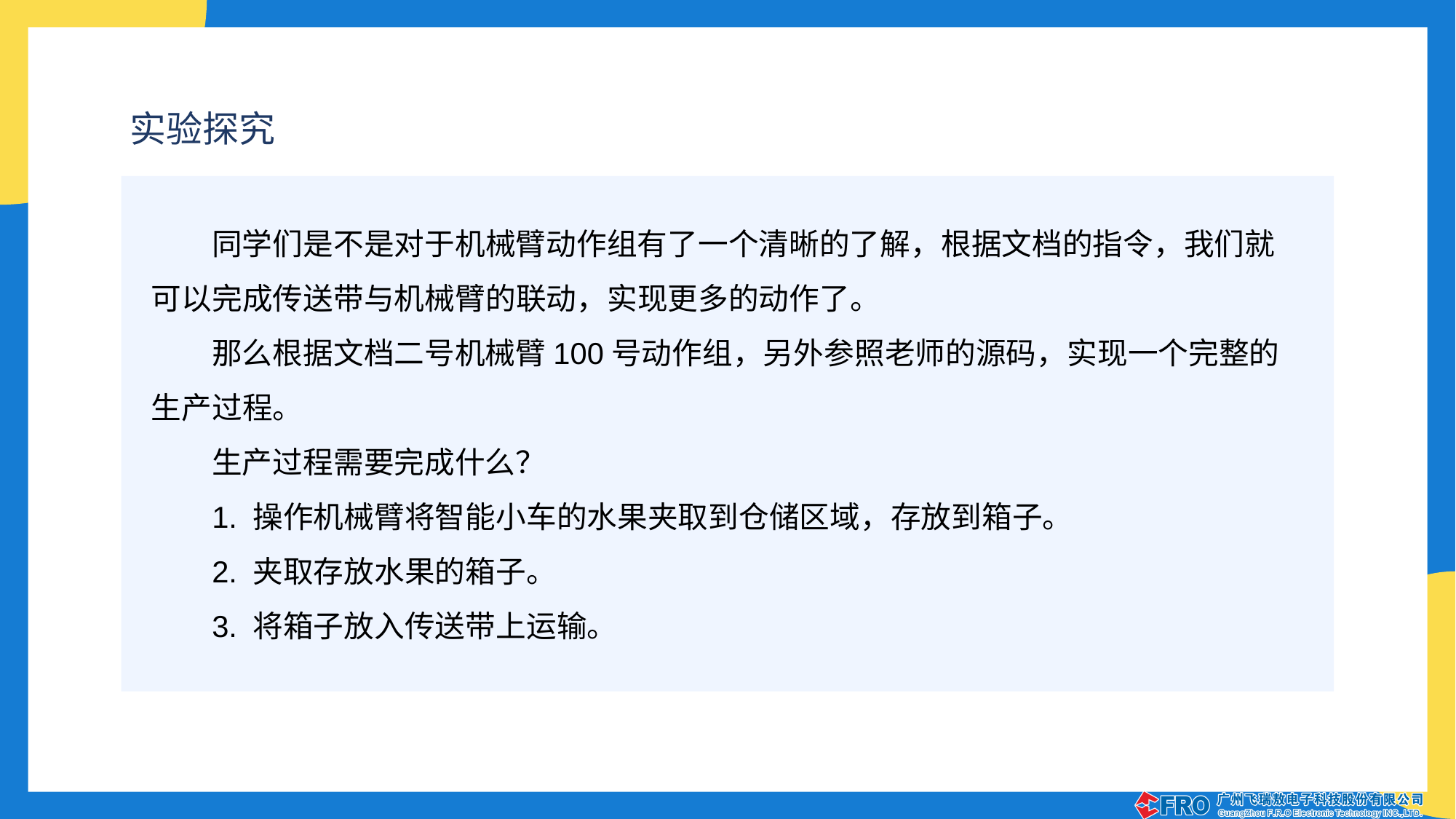

实验探究
同学们是不是对于机械臂动作组有了一个清晰的了解，根据文档的指令，我们就可以完成传送带与机械臂的联动，实现更多的动作了。
那么根据文档二号机械臂100号动作组，另外参照老师的源码，实现一个完整的生产过程。
生产过程需要完成什么？
1. 操作机械臂将智能小车的水果夹取到仓储区域，存放到箱子。
2. 夹取存放水果的箱子。
3. 将箱子放入传送带上运输。